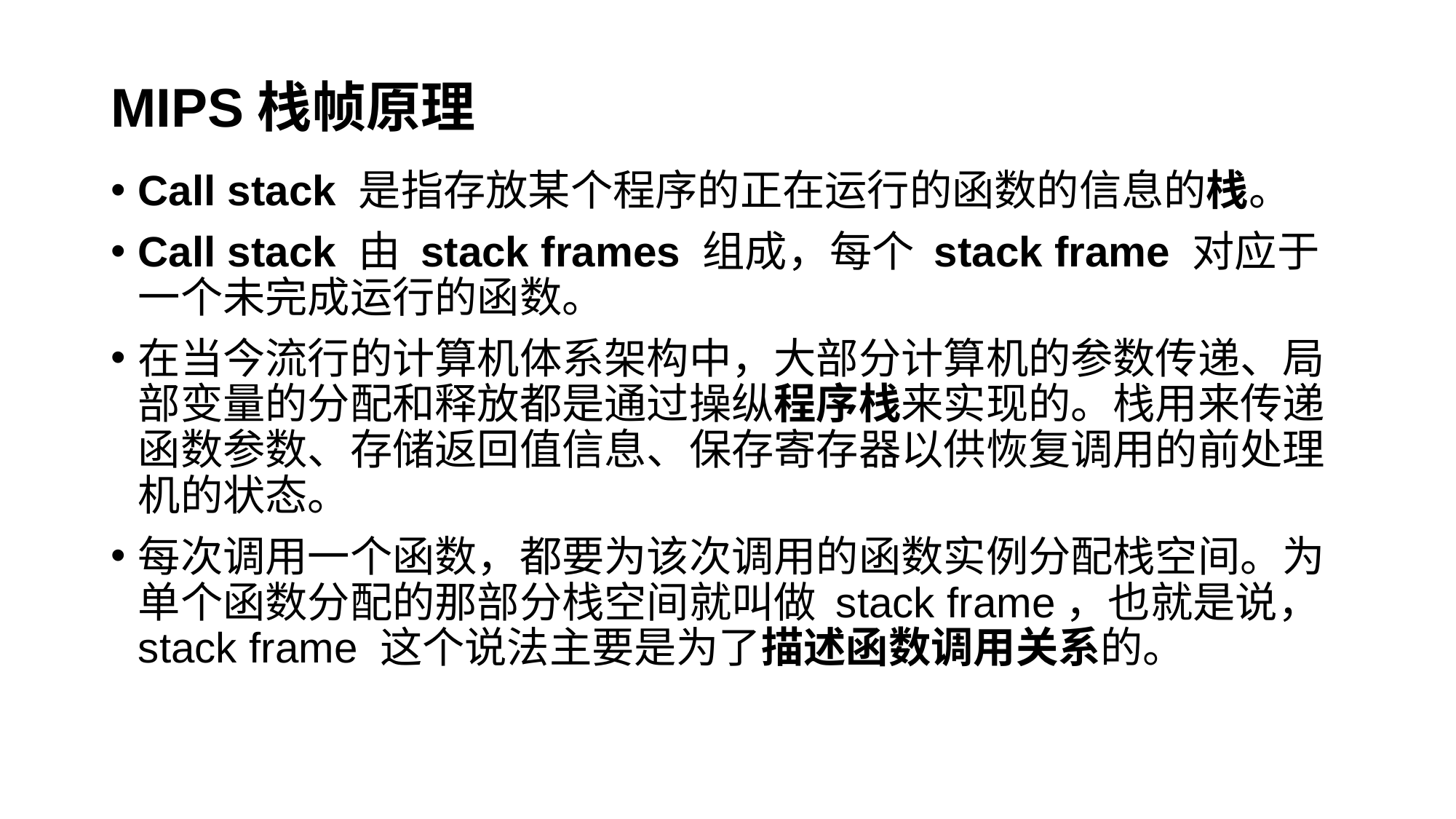

MIPS栈帧原理
Call stack 是指存放某个程序的正在运行的函数的信息的栈。
Call stack 由 stack frames 组成，每个 stack frame 对应于一个未完成运行的函数。
在当今流行的计算机体系架构中，大部分计算机的参数传递、局部变量的分配和释放都是通过操纵程序栈来实现的。栈用来传递函数参数、存储返回值信息、保存寄存器以供恢复调用的前处理机的状态。
每次调用一个函数，都要为该次调用的函数实例分配栈空间。为单个函数分配的那部分栈空间就叫做 stack frame，也就是说，stack frame 这个说法主要是为了描述函数调用关系的。